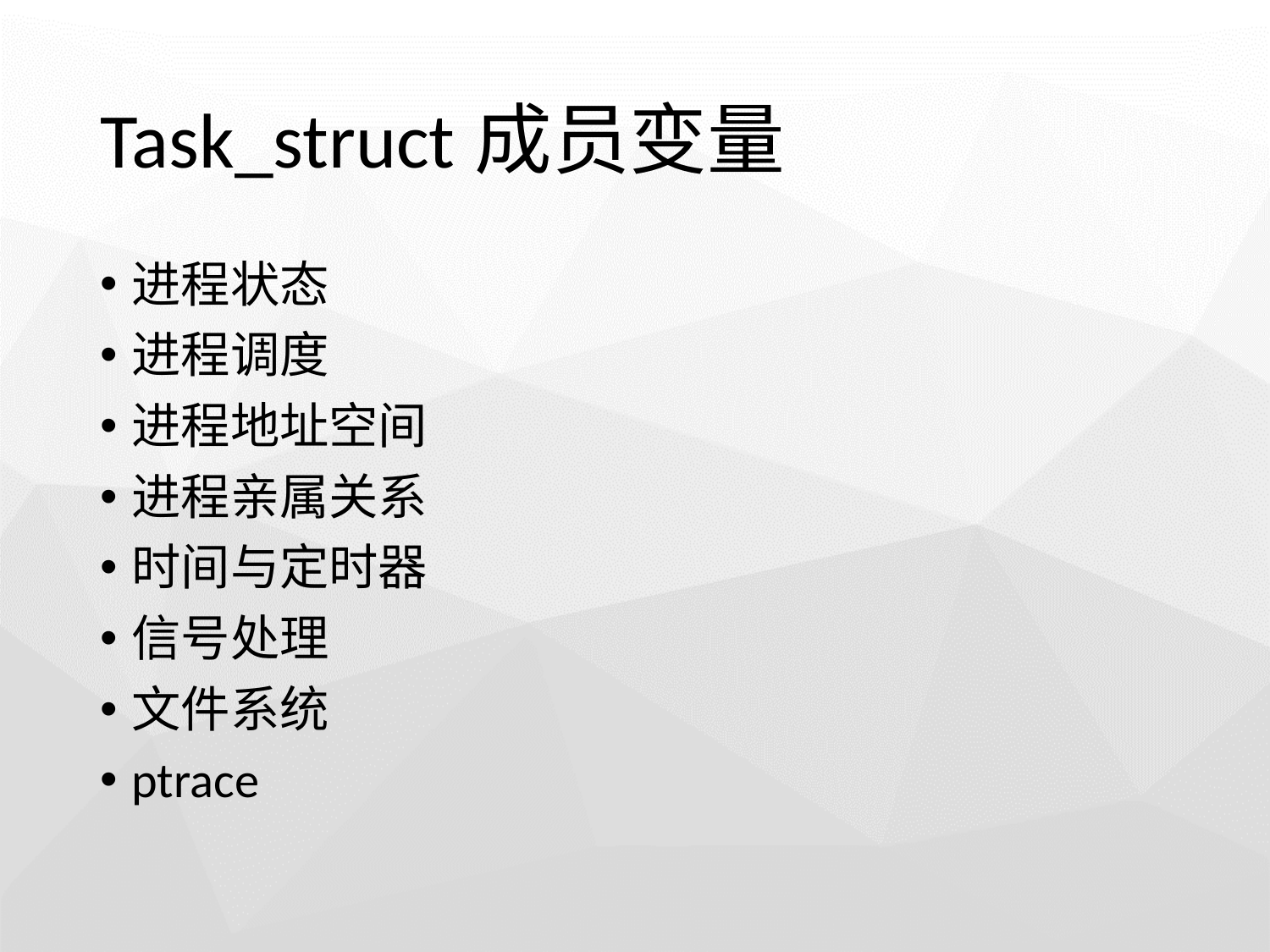

# Task_struct成员变量
进程状态
进程调度
进程地址空间
进程亲属关系
时间与定时器
信号处理
文件系统
ptrace